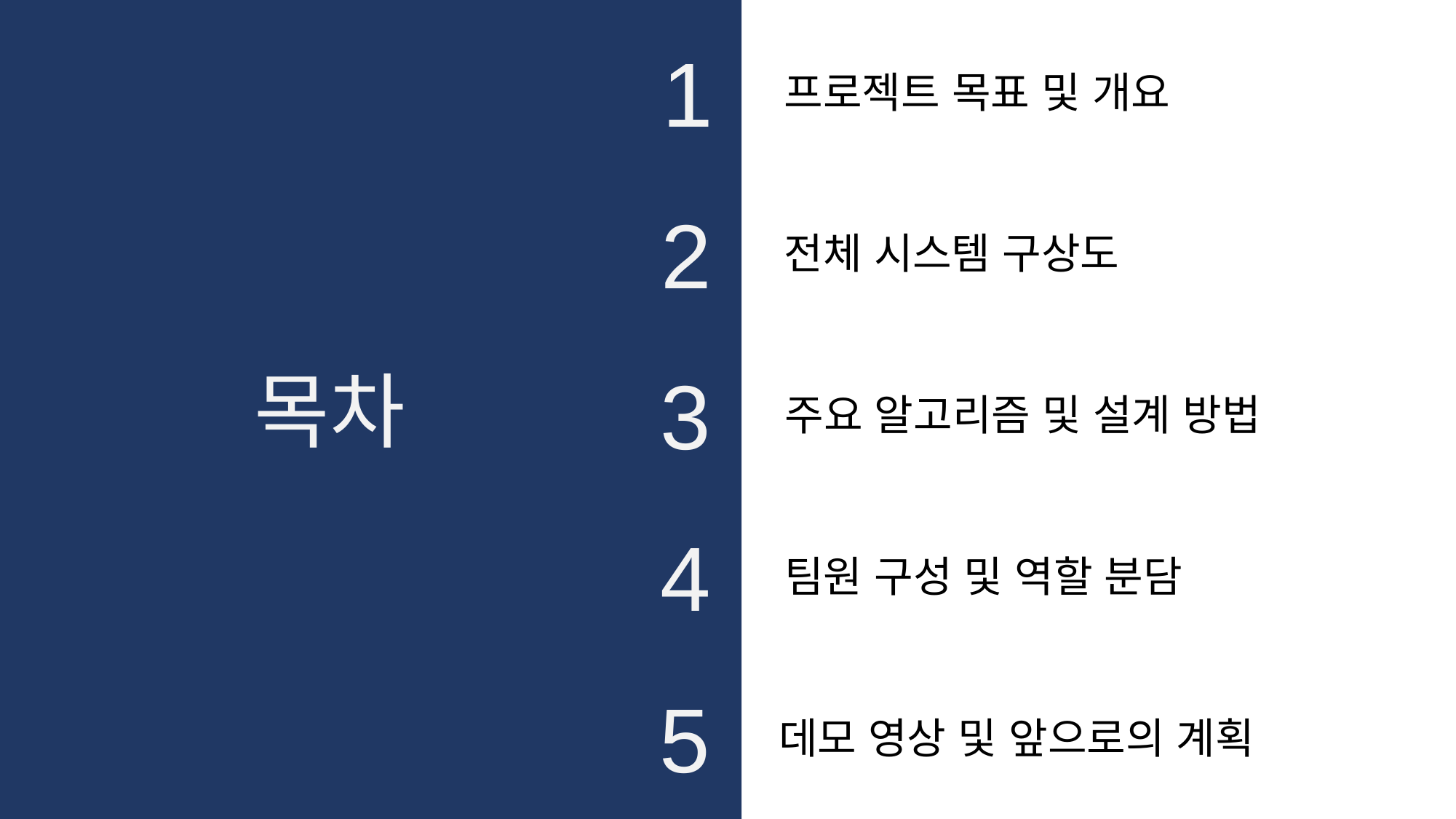

1
프로젝트 목표 및 개요
2
전체 시스템 구상도
3
목차
주요 알고리즘 및 설계 방법
4
팀원 구성 및 역할 분담
5
데모 영상 및 앞으로의 계획